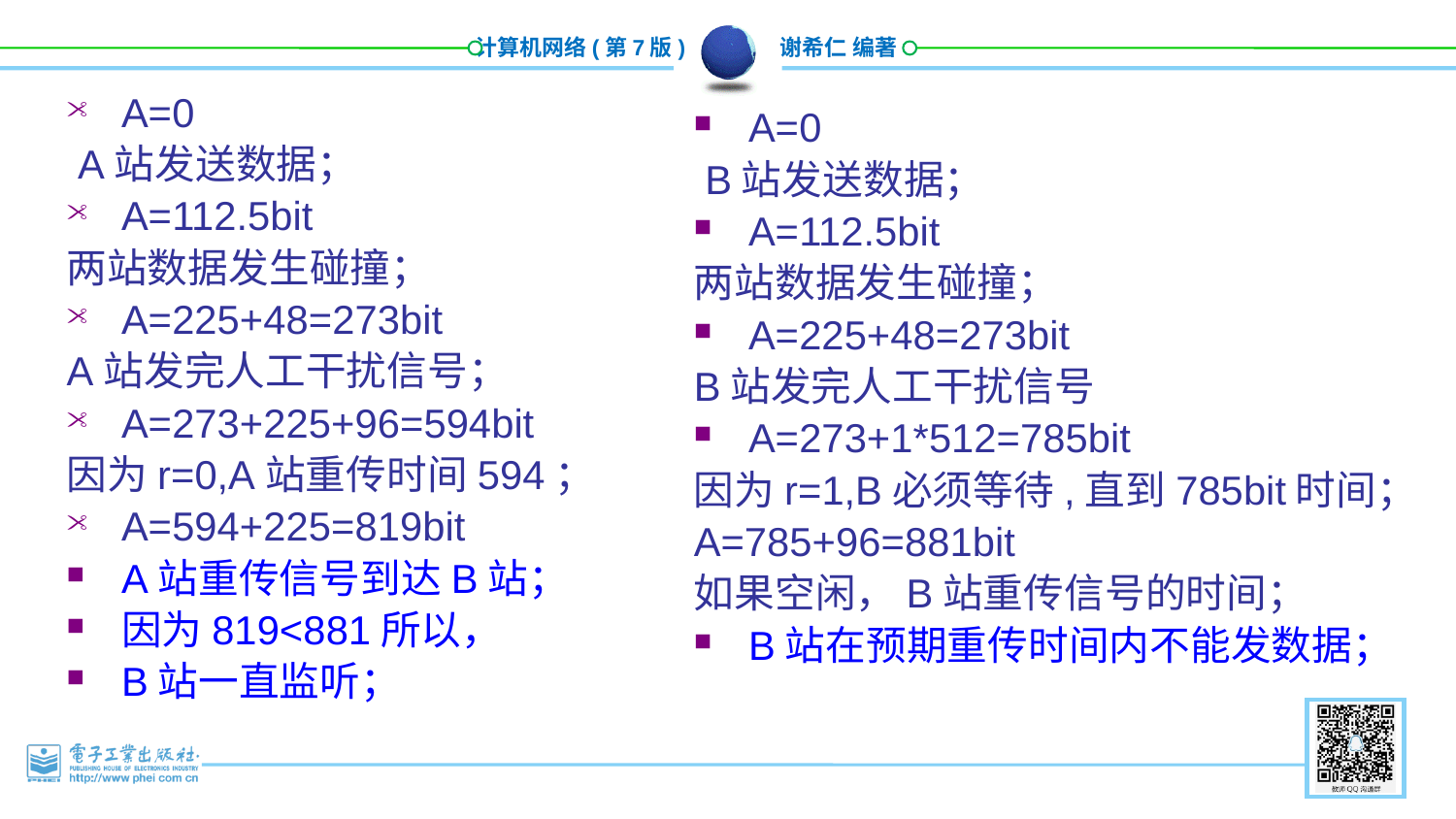

A=0
 A站发送数据；
A=112.5bit
两站数据发生碰撞；
A=225+48=273bit
A站发完人工干扰信号；
A=273+225+96=594bit
因为r=0,A站重传时间594；
A=594+225=819bit
A站重传信号到达B站；
因为819<881所以，
B站一直监听；
A=0
 B站发送数据；
A=112.5bit
两站数据发生碰撞；
A=225+48=273bit
B站发完人工干扰信号
A=273+1*512=785bit
因为r=1,B必须等待,直到785bit时间；
A=785+96=881bit
如果空闲，B站重传信号的时间；
B站在预期重传时间内不能发数据；